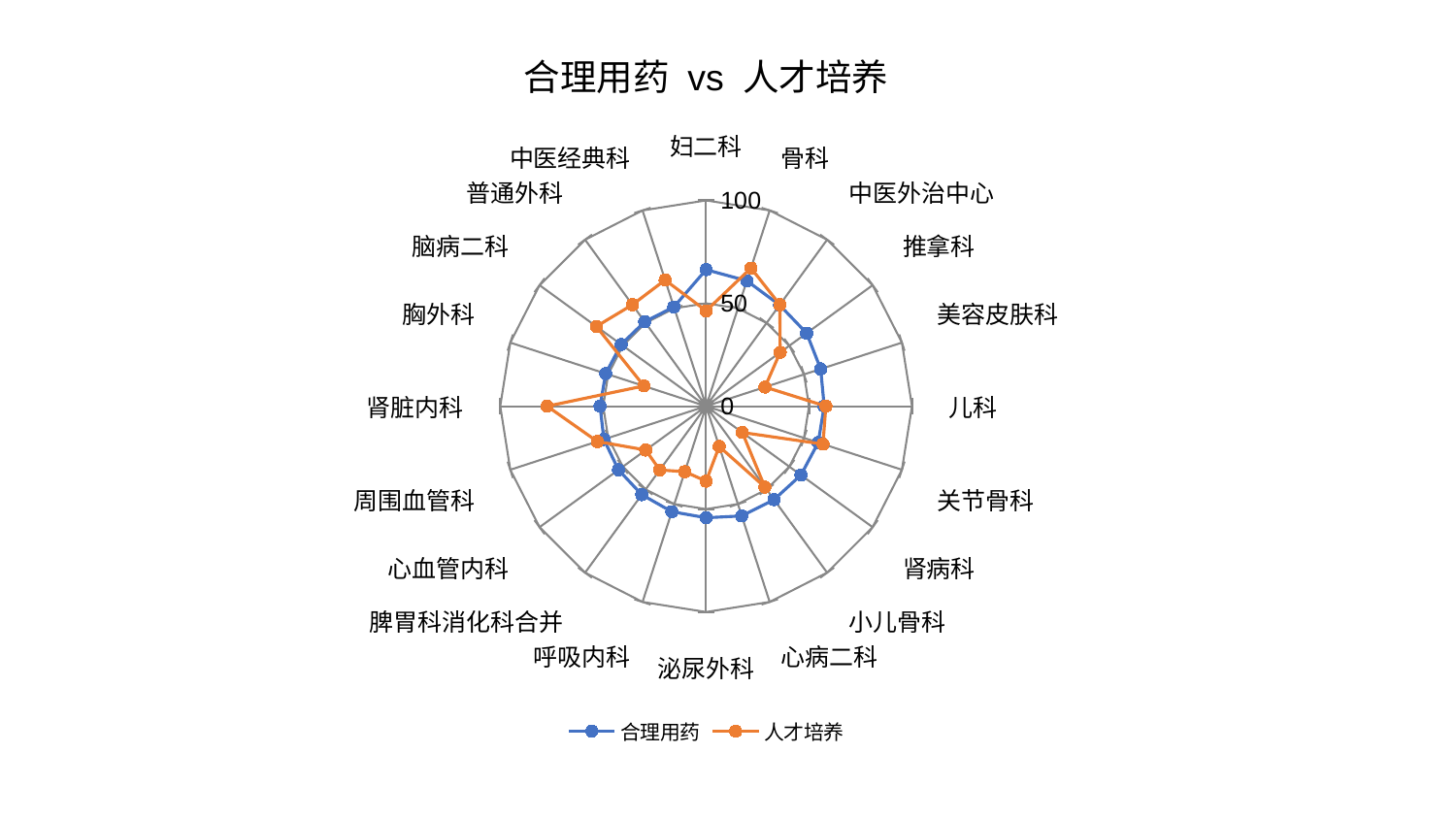

### Chart: 合理用药 vs 人才培养

| Category | 合理用药 | 人才培养 |
|---|---|---|
| 妇二科 | 66.32732668198022 | 46.33603233863175 |
| 骨科 | 64.07319058363942 | 70.57291016743956 |
| 中医外治中心 | 60.7564923492529 | 60.96463526596043 |
| 推拿科 | 60.35964772126522 | 44.48170941702666 |
| 美容皮肤科 | 58.51681358049474 | 30.08700699534923 |
| 儿科 | 57.35064888986007 | 58.17298320029061 |
| 关节骨科 | 57.26700264965791 | 59.702632660058704 |
| 肾病科 | 56.93433999250233 | 21.769986126311792 |
| 小儿骨科 | 56.142791825701536 | 48.5685148087745 |
| 心病二科 | 56.07595311353165 | 20.601099352626928 |
| 泌尿外科 | 54.2063913461148 | 36.435073099866166 |
| 呼吸内科 | 53.90562689525444 | 33.467244858649536 |
| 脾胃科消化科合并 | 53.147257799247534 | 38.31743350402926 |
| 心血管内科 | 52.630994737524276 | 36.24004028185058 |
| 周围血管科 | 52.211127348415275 | 55.576677150684986 |
| 肾脏内科 | 51.51115405038497 | 77.20638297849611 |
| 胸外科 | 51.29659348699267 | 31.773967671966755 |
| 脑病二科 | 51.01790357486508 | 65.91367109105393 |
| 普通外科 | 50.738183429546154 | 60.93069875161073 |
| 中医经典科 | 50.71349777508185 | 64.46152830264931 |
61